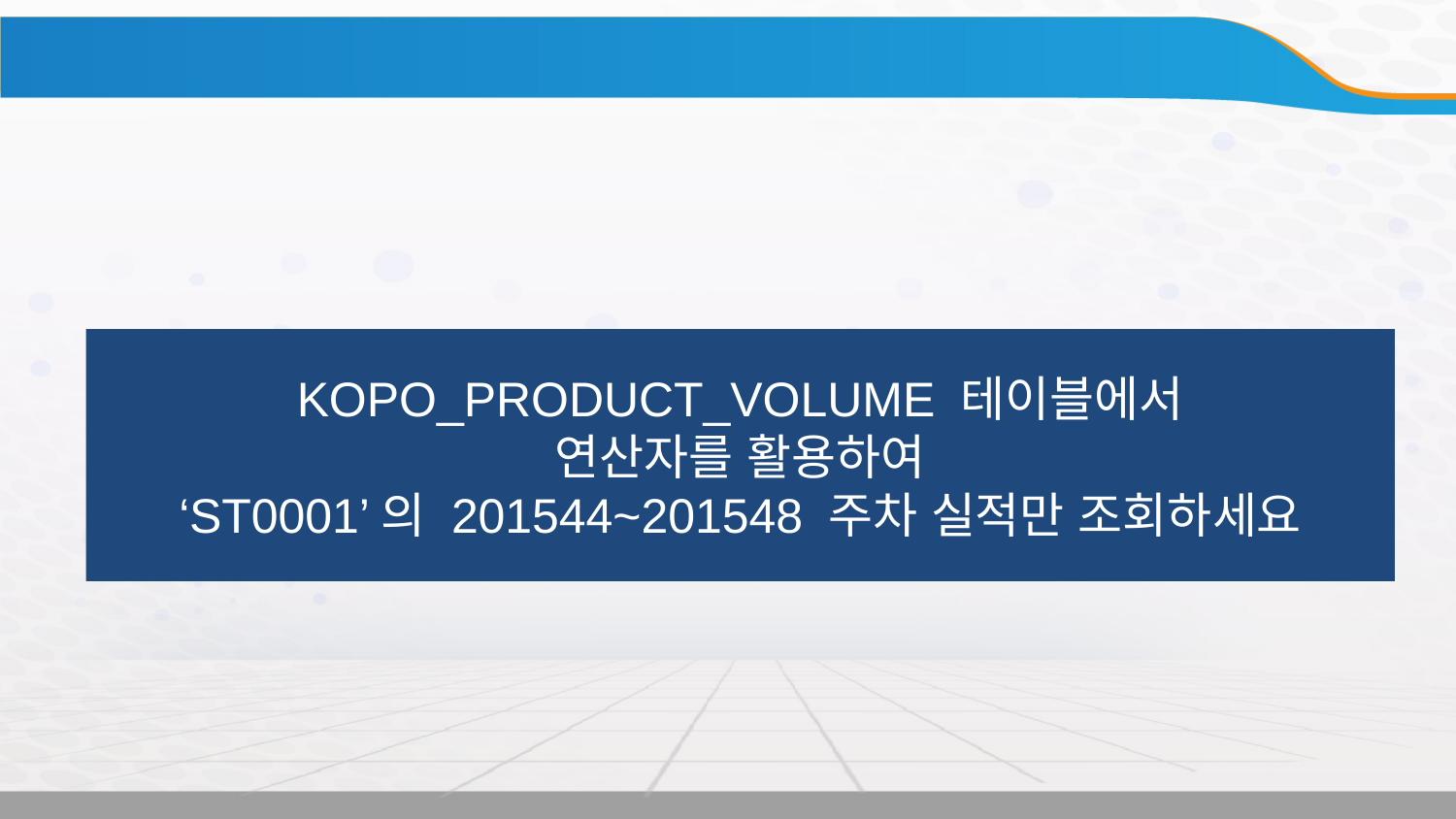

KOPO_PRODUCT_VOLUME 테이블에서
연산자를 활용하여
‘ST0001’의 201544~201548 주차 실적만 조회하세요